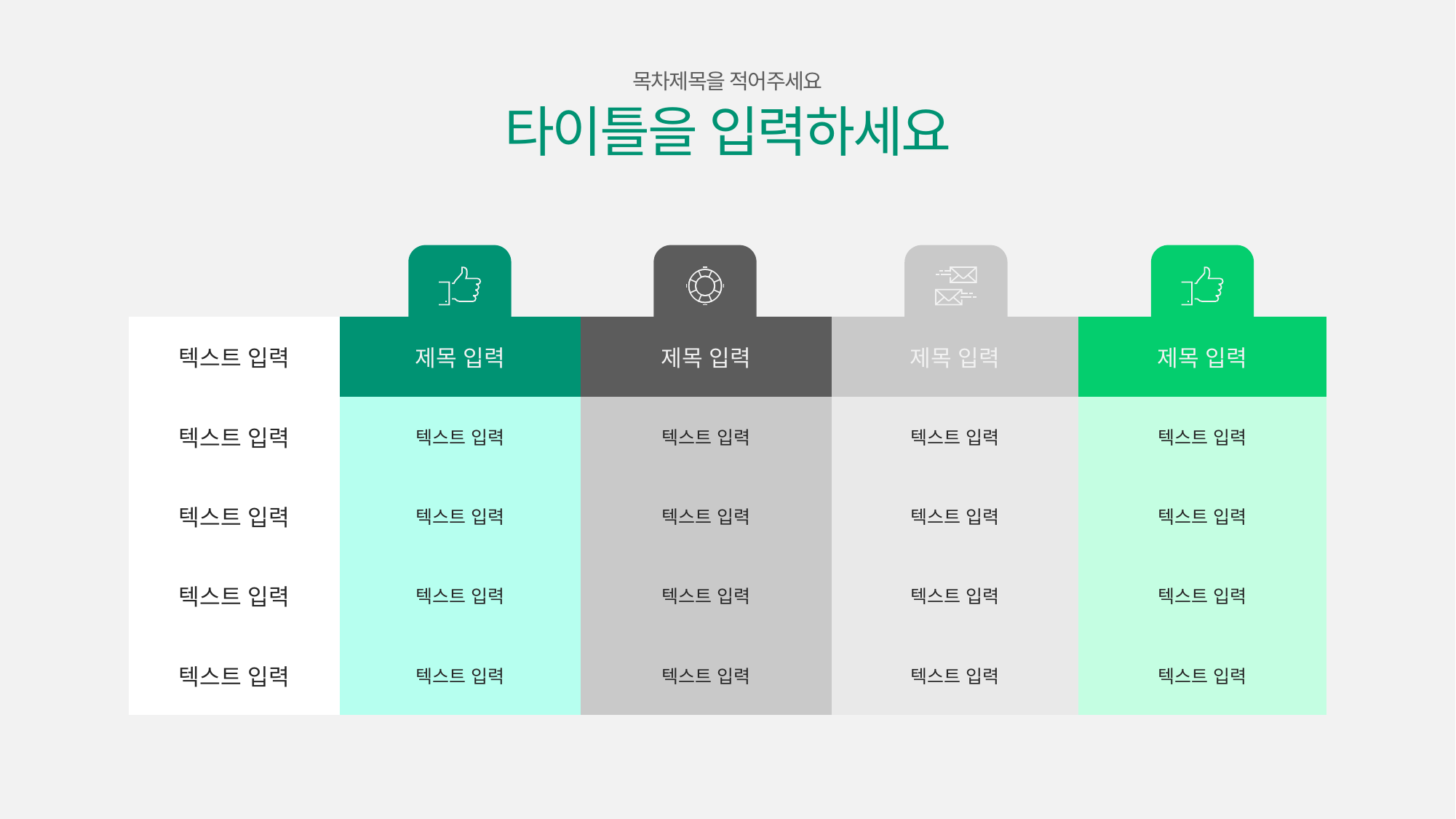

목차제목을 적어주세요
타이틀을 입력하세요

| 텍스트 입력 | 제목 입력 | 제목 입력 | 제목 입력 | 제목 입력 |
| --- | --- | --- | --- | --- |
| 텍스트 입력 | 텍스트 입력 | 텍스트 입력 | 텍스트 입력 | 텍스트 입력 |
| 텍스트 입력 | 텍스트 입력 | 텍스트 입력 | 텍스트 입력 | 텍스트 입력 |
| 텍스트 입력 | 텍스트 입력 | 텍스트 입력 | 텍스트 입력 | 텍스트 입력 |
| 텍스트 입력 | 텍스트 입력 | 텍스트 입력 | 텍스트 입력 | 텍스트 입력 |